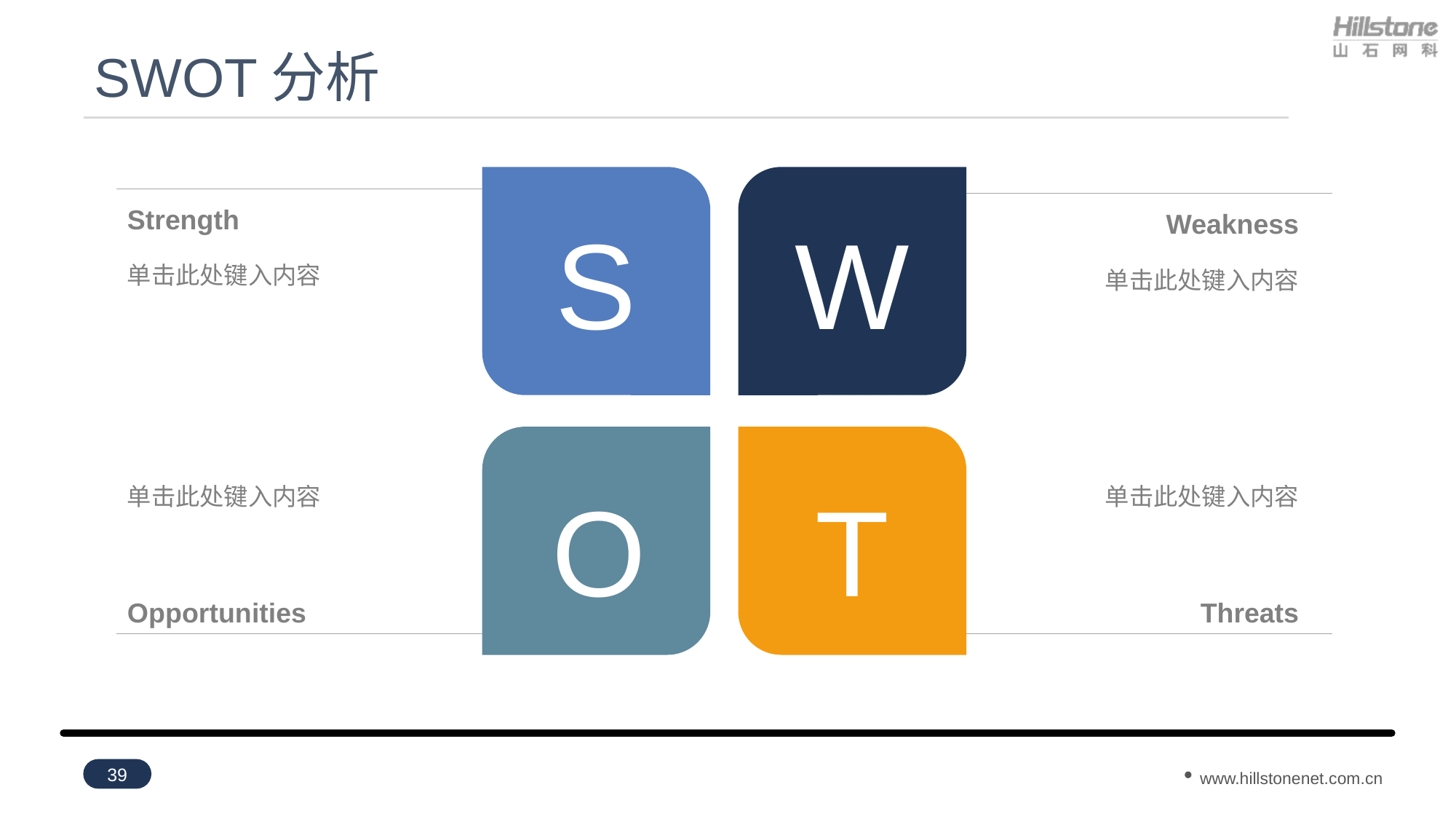

# SWOT分析

Strength
Weakness
S
W
单击此处键入内容
单击此处键入内容

O
T
单击此处键入内容
单击此处键入内容
Opportunities
Threats
39